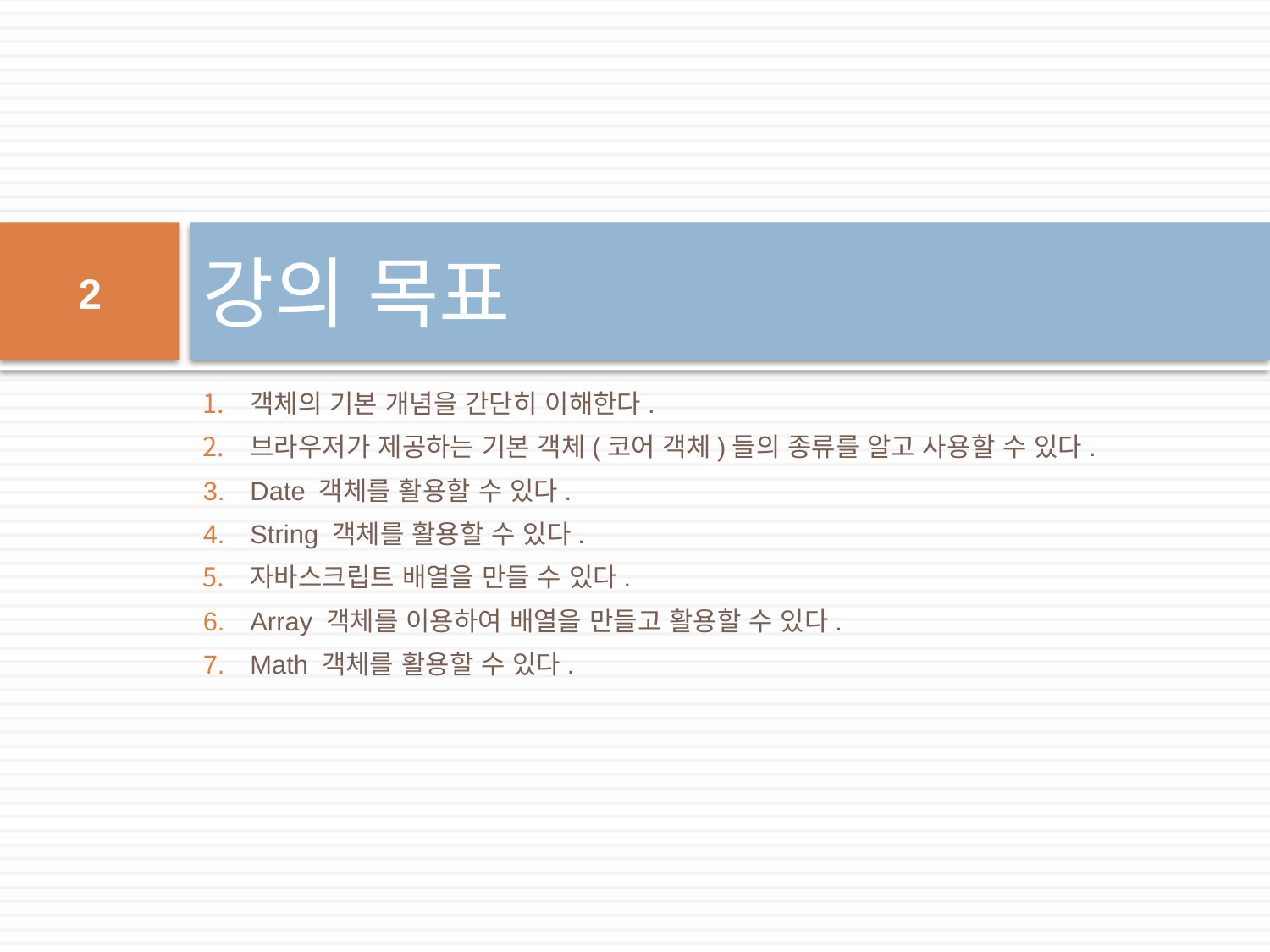

# 강의 목표
2
객체의 기본 개념을 간단히 이해한다.
브라우저가 제공하는 기본 객체(코어 객체)들의 종류를 알고 사용할 수 있다.
Date 객체를 활용할 수 있다.
String 객체를 활용할 수 있다.
자바스크립트 배열을 만들 수 있다.
Array 객체를 이용하여 배열을 만들고 활용할 수 있다.
Math 객체를 활용할 수 있다.